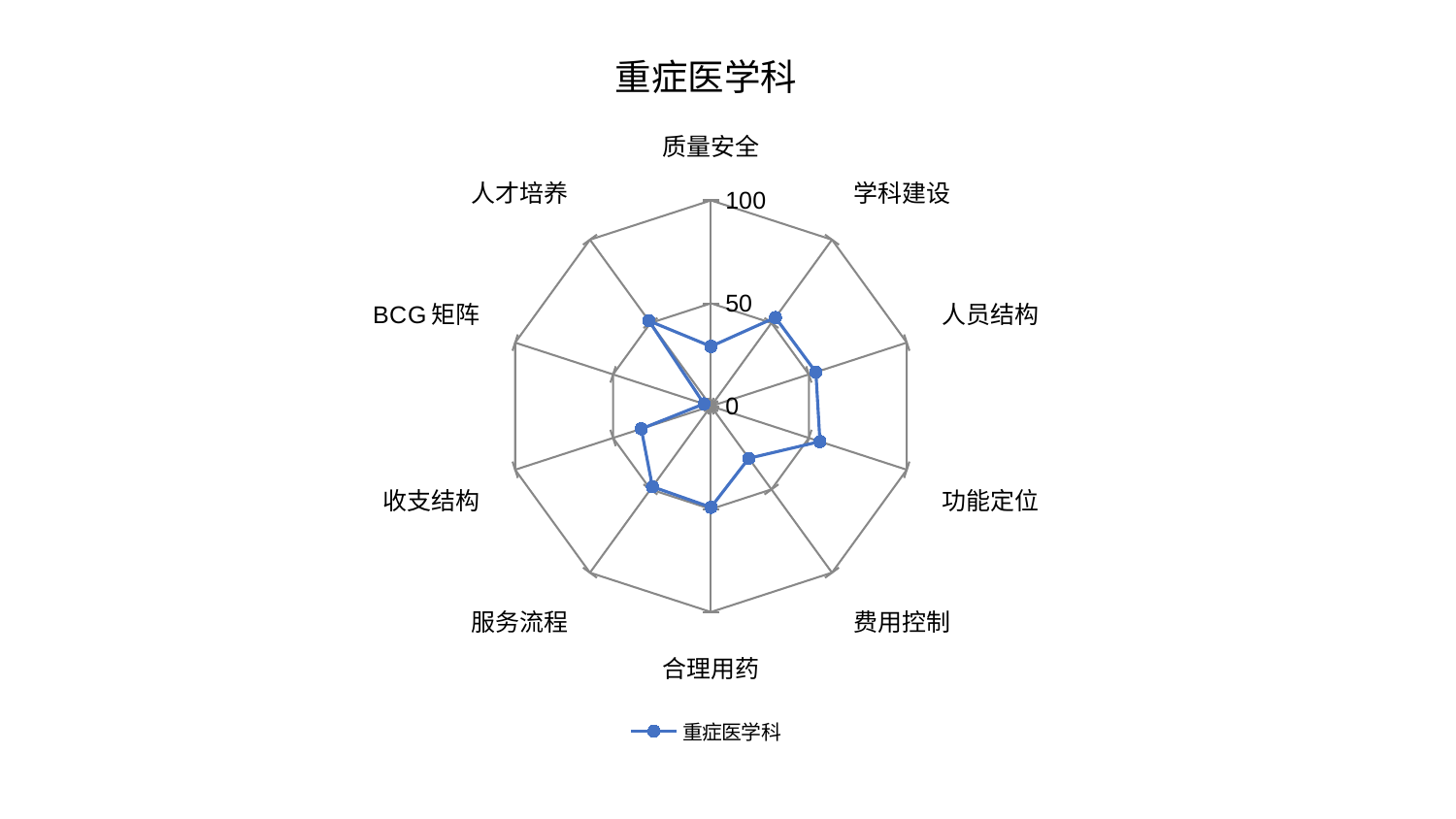

### Chart: 重症医学科

| Category | 重症医学科 |
|---|---|
| 质量安全 | 29.057090421069187 |
| 学科建设 | 53.281780713988944 |
| 人员结构 | 53.587651011729875 |
| 功能定位 | 55.67197945612887 |
| 费用控制 | 31.28968040351406 |
| 合理用药 | 49.12977462194733 |
| 服务流程 | 48.40234934466946 |
| 收支结构 | 35.59711571587752 |
| BCG矩阵 | 3.5555862769679387 |
| 人才培养 | 51.269541582860946 |
105